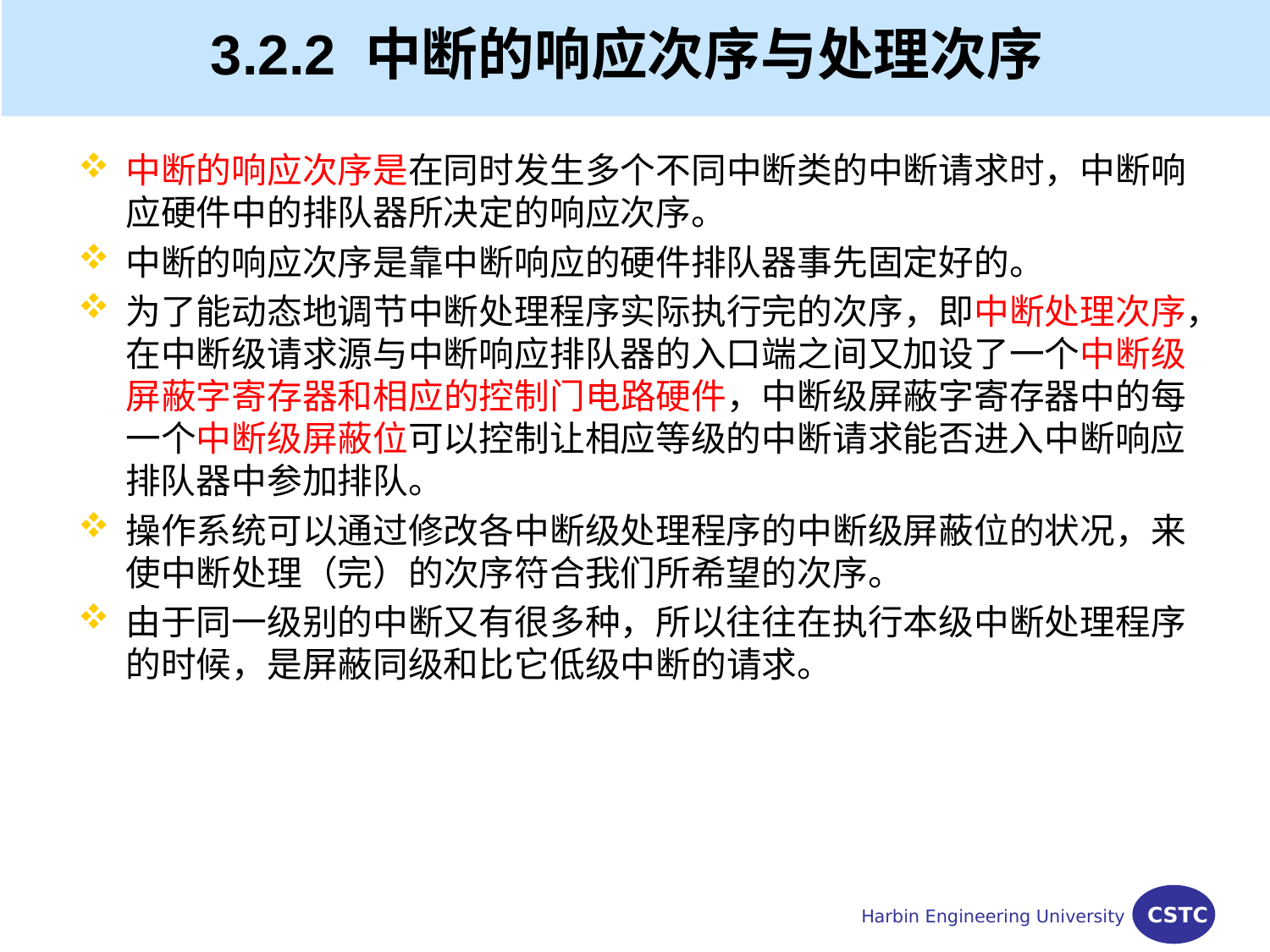

# 3.2.2 中断的响应次序与处理次序
中断的响应次序是在同时发生多个不同中断类的中断请求时，中断响应硬件中的排队器所决定的响应次序。
中断的响应次序是靠中断响应的硬件排队器事先固定好的。
为了能动态地调节中断处理程序实际执行完的次序，即中断处理次序，在中断级请求源与中断响应排队器的入口端之间又加设了一个中断级屏蔽字寄存器和相应的控制门电路硬件，中断级屏蔽字寄存器中的每一个中断级屏蔽位可以控制让相应等级的中断请求能否进入中断响应排队器中参加排队。
操作系统可以通过修改各中断级处理程序的中断级屏蔽位的状况，来使中断处理（完）的次序符合我们所希望的次序。
由于同一级别的中断又有很多种，所以往往在执行本级中断处理程序的时候，是屏蔽同级和比它低级中断的请求。
Harbin Engineering University